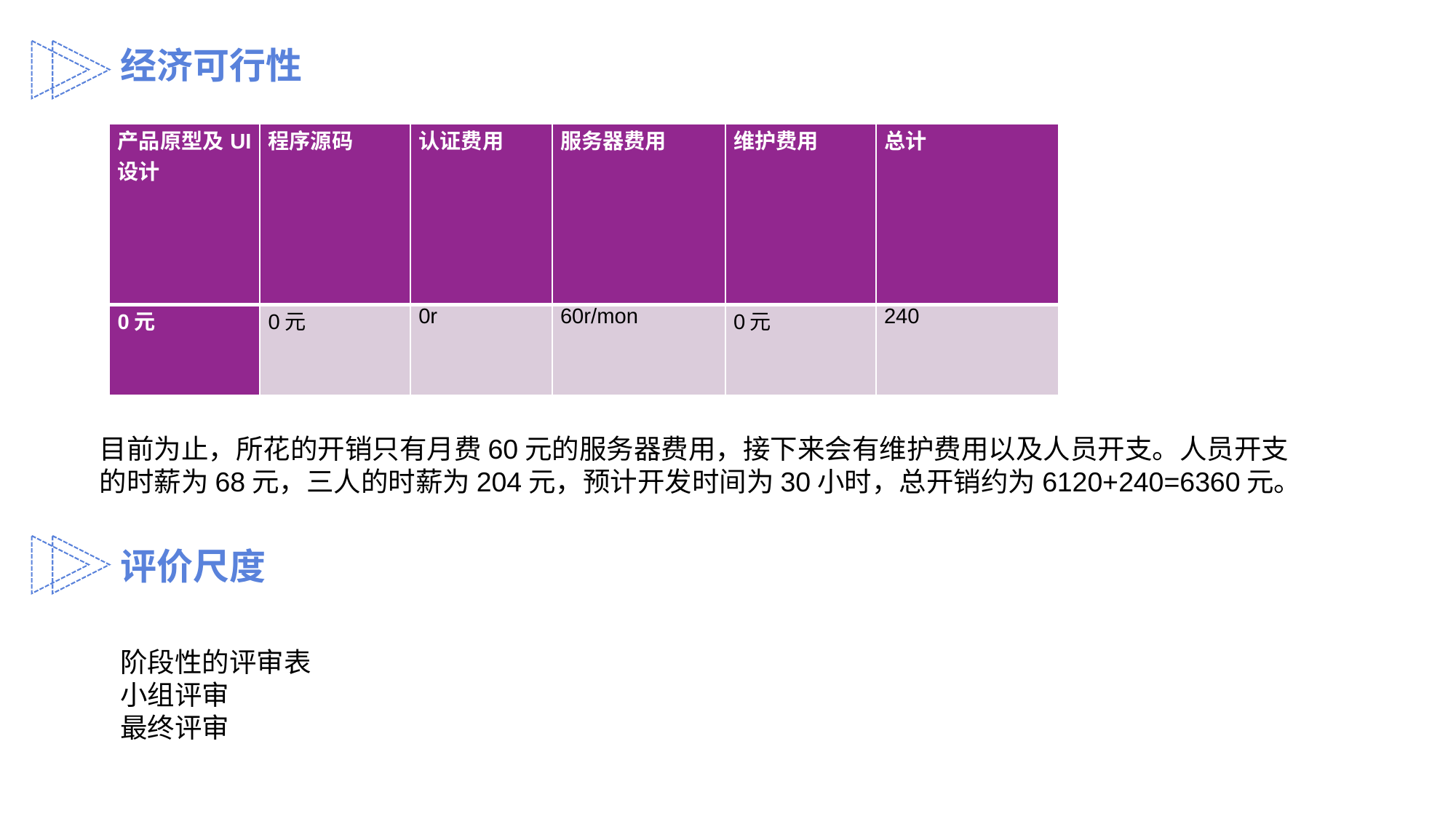

经济可行性

| 产品原型及UI设计 | 程序源码 | 认证费用 | 服务器费用 | 维护费用 | 总计 |
| --- | --- | --- | --- | --- | --- |
| 0元 | 0元 | 0r | 60r/mon | 0元 | 240 |
目前为止，所花的开销只有月费60元的服务器费用，接下来会有维护费用以及人员开支。人员开支的时薪为68元，三人的时薪为204元，预计开发时间为30小时，总开销约为6120+240=6360元。

评价尺度
阶段性的评审表
小组评审
最终评审